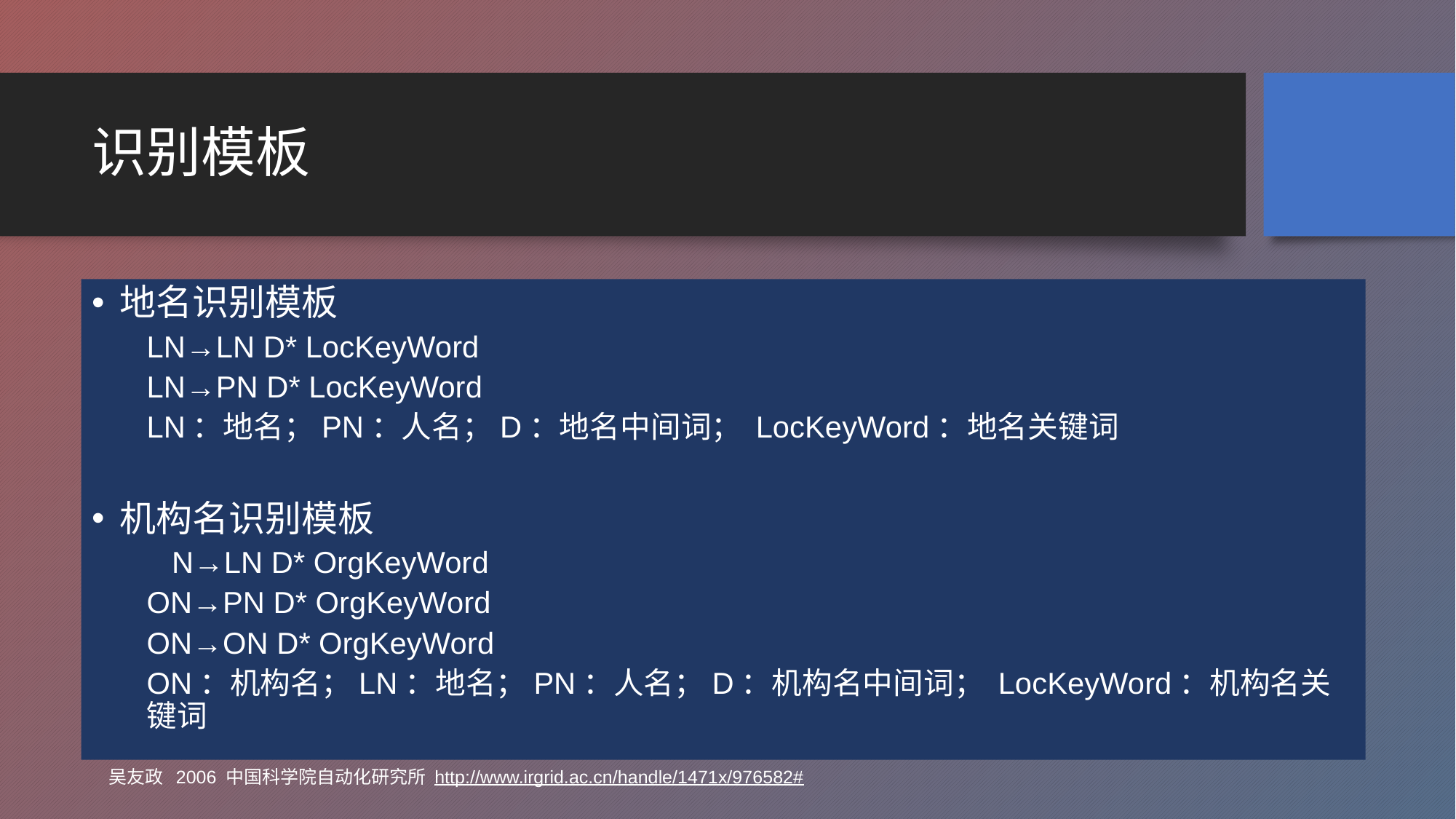

# 识别模板
地名识别模板
LN→LN D* LocKeyWord
LN→PN D* LocKeyWord
LN：地名；PN：人名；D：地名中间词； LocKeyWord：地名关键词

机构名识别模板
   N→LN D* OrgKeyWord
ON→PN D* OrgKeyWord
ON→ON D* OrgKeyWord
ON：机构名；LN：地名；PN：人名；D：机构名中间词； LocKeyWord：机构名关键词

吴友政  2006 中国科学院自动化研究所 http://www.irgrid.ac.cn/handle/1471x/976582#